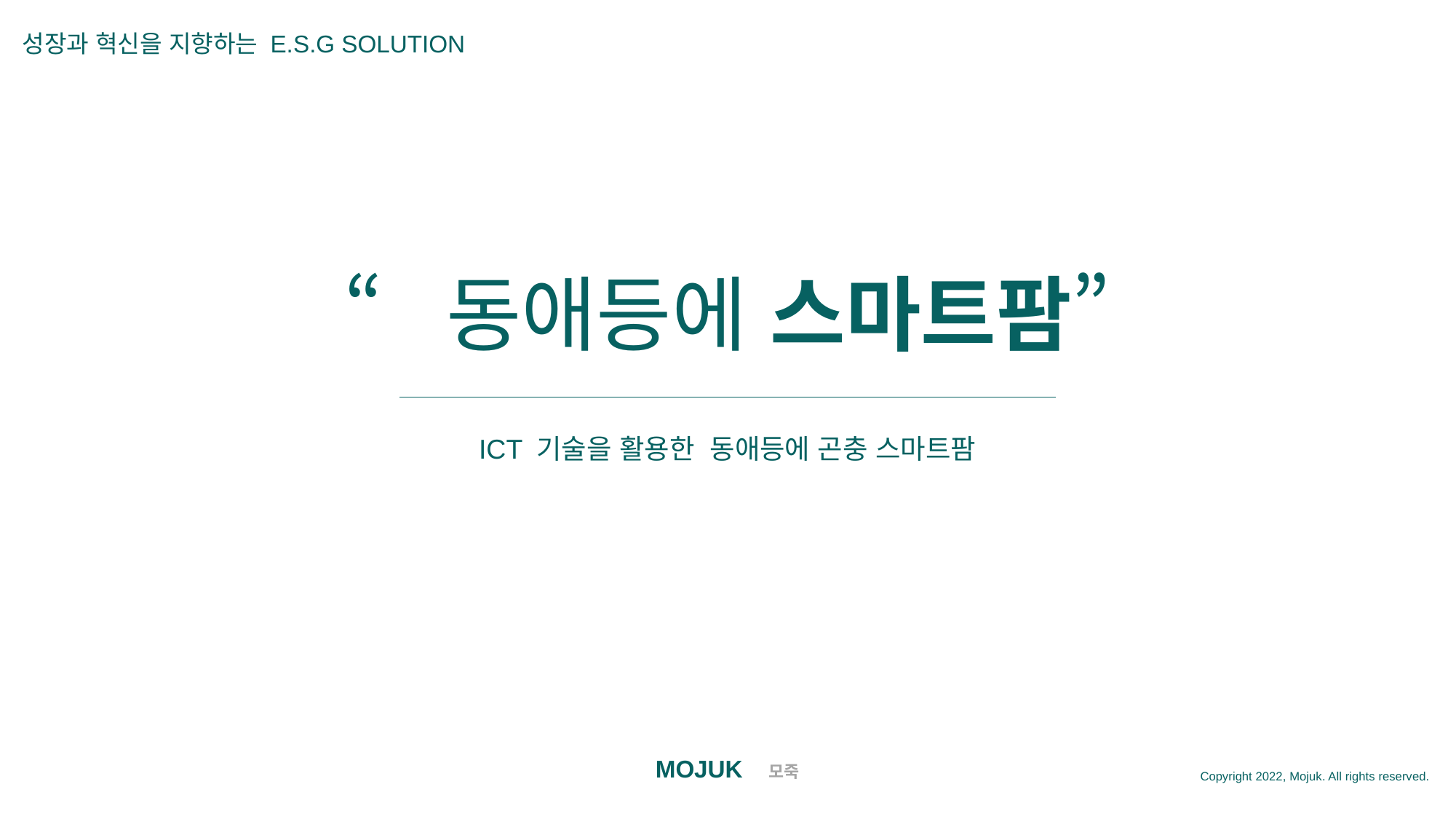

성장과 혁신을 지향하는 E.S.G SOLUTION
“동애등에 스마트팜”
ICT 기술을 활용한  동애등에 곤충 스마트팜
MOJUK   모죽
Copyright 2022, Mojuk. All rights reserved.